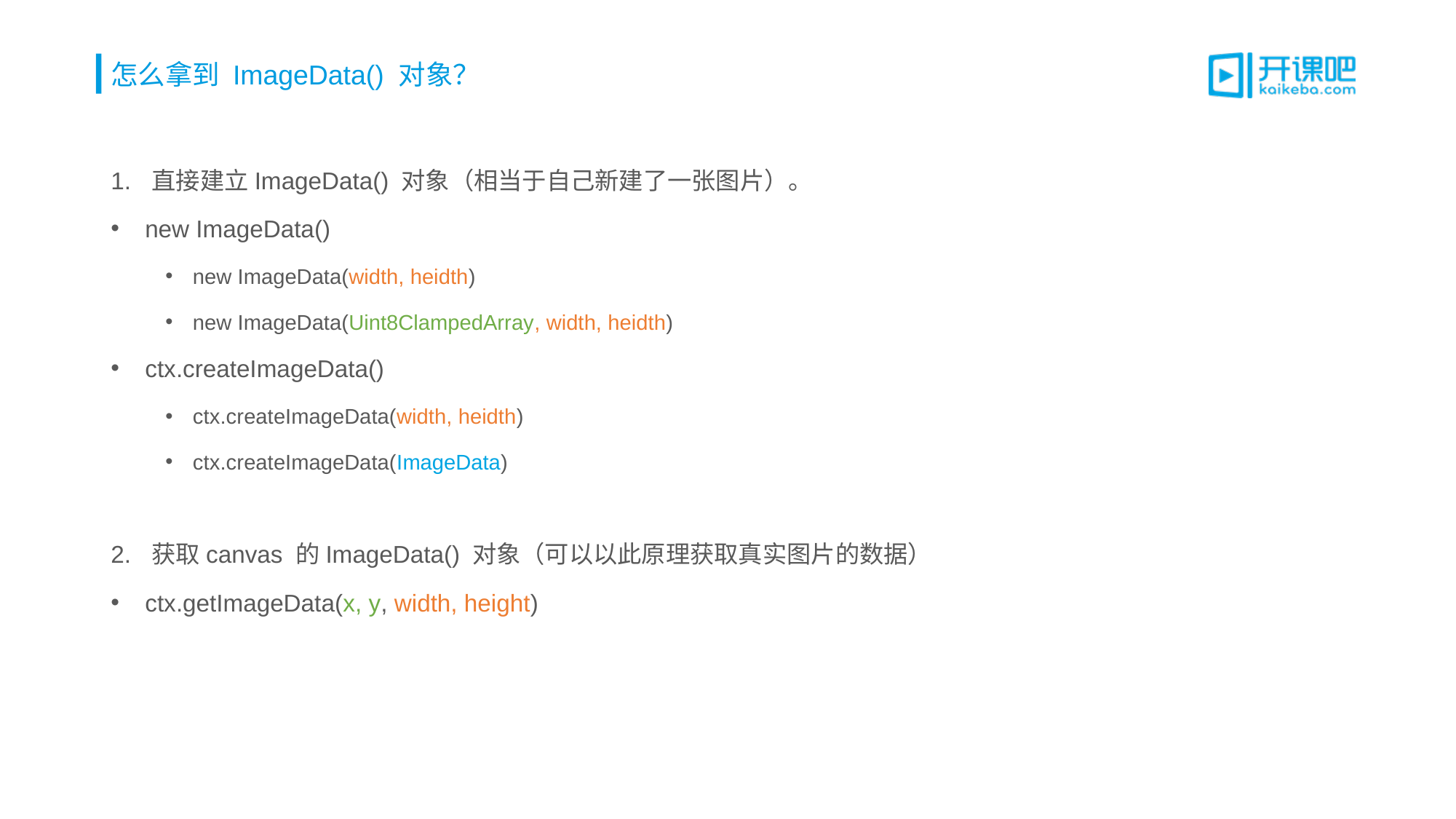

# 怎么拿到 ImageData() 对象？
直接建立ImageData() 对象（相当于自己新建了一张图片）。
new ImageData()
new ImageData(width, heidth)
new ImageData(Uint8ClampedArray, width, heidth)
ctx.createImageData()
ctx.createImageData(width, heidth)
ctx.createImageData(ImageData)

获取canvas 的ImageData() 对象（可以以此原理获取真实图片的数据）
ctx.getImageData(x, y, width, height)